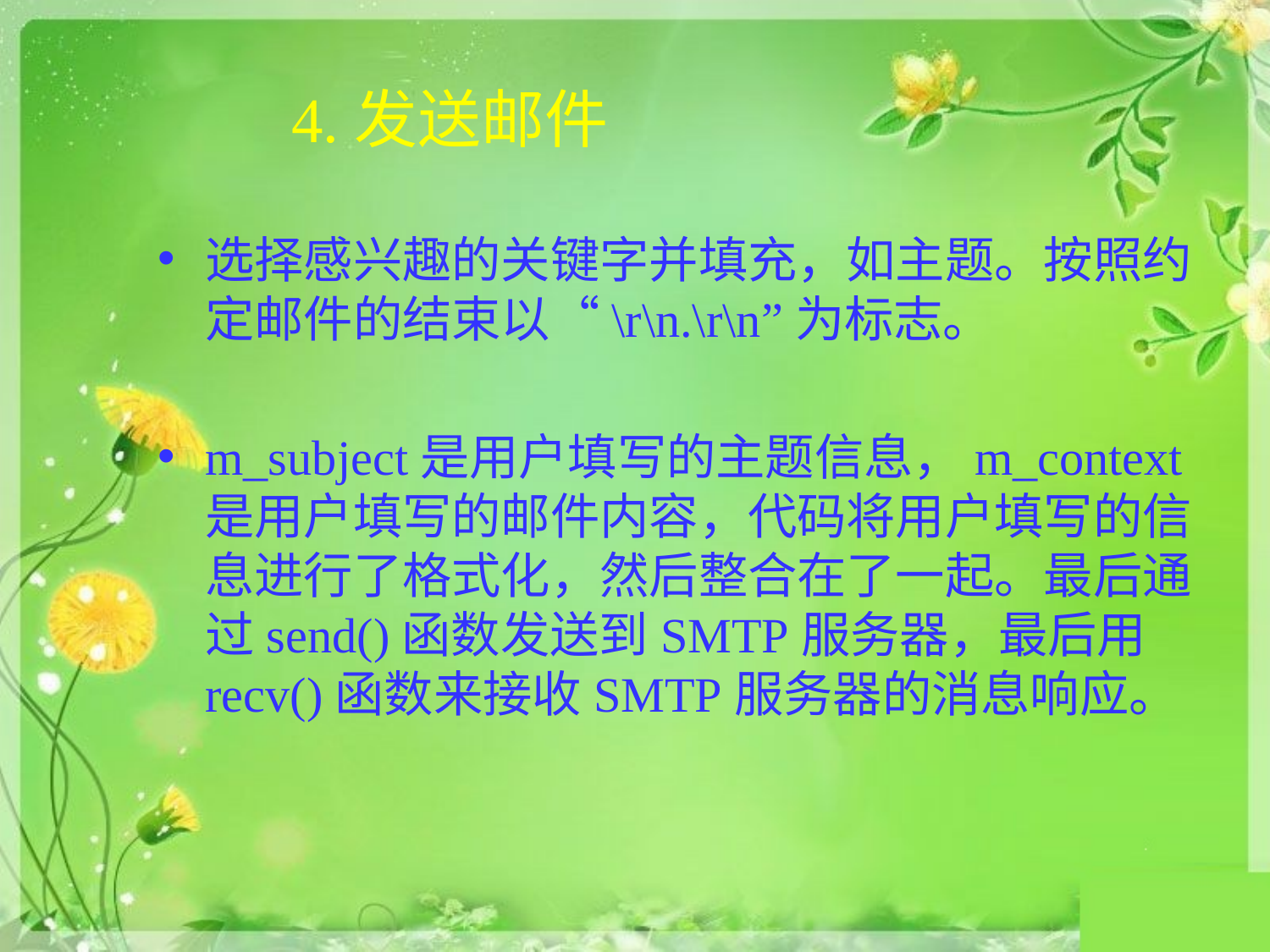

# 4.发送邮件
选择感兴趣的关键字并填充，如主题。按照约定邮件的结束以“\r\n.\r\n”为标志。

m_subject是用户填写的主题信息，m_context是用户填写的邮件内容，代码将用户填写的信息进行了格式化，然后整合在了一起。最后通过send()函数发送到SMTP服务器，最后用recv()函数来接收SMTP服务器的消息响应。